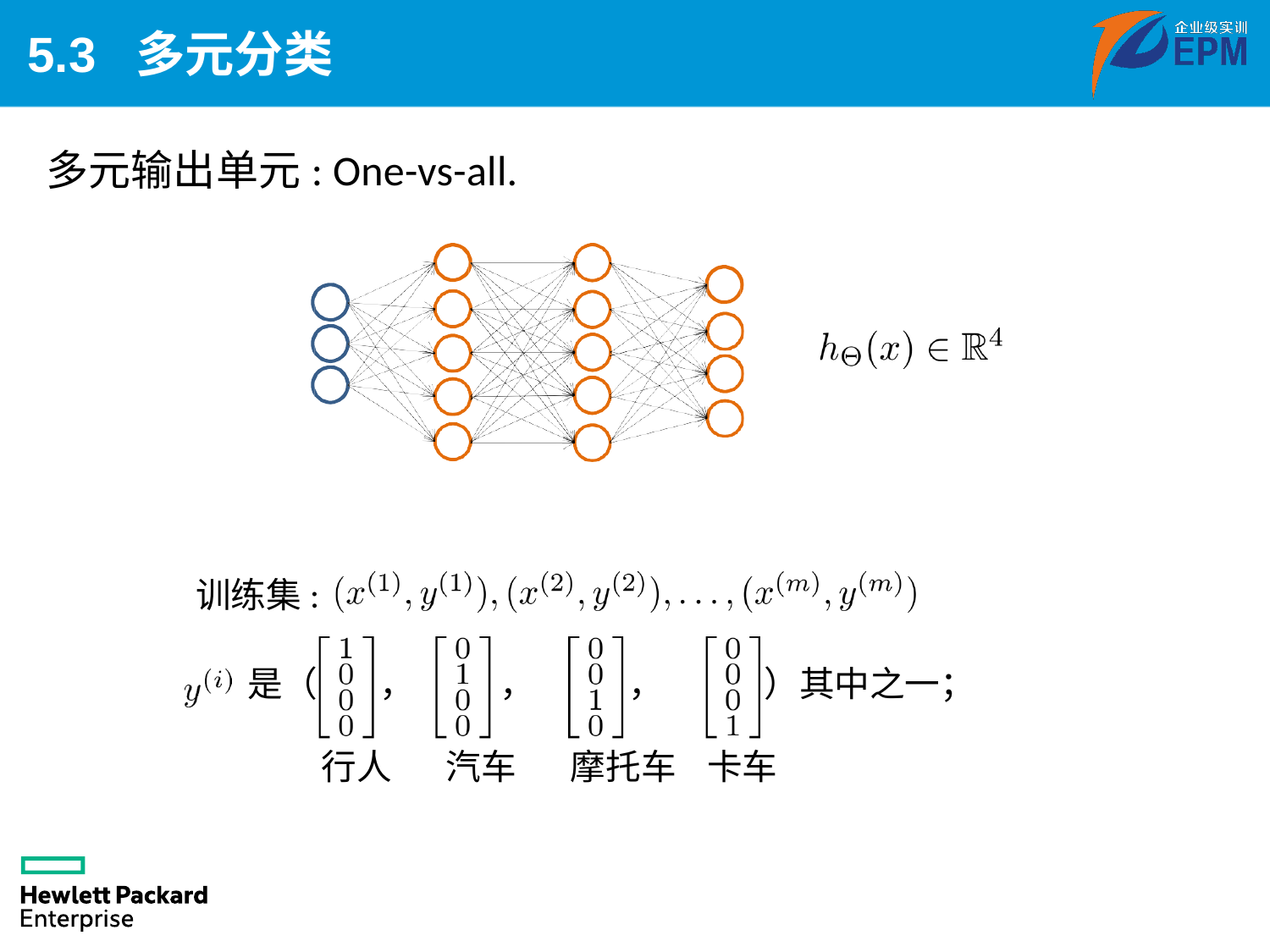

# 5.3  多元分类
多元输出单元: One-vs-all.

训练集:

是（        ，           ，            ，             ）其中之一；

行人       汽车       摩托车    卡车